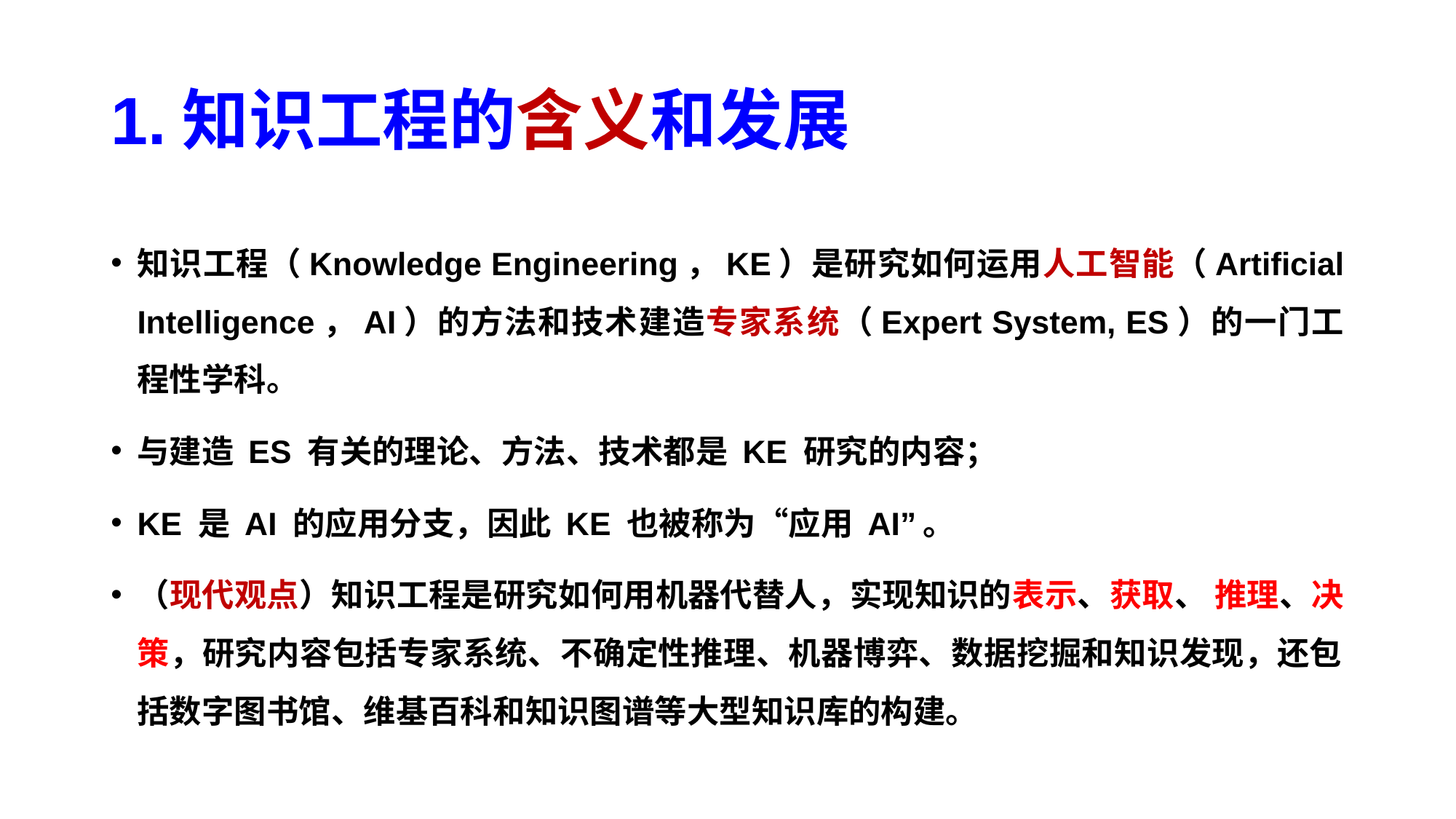

# 1.知识工程的含义和发展
知识工程（Knowledge Engineering，KE）是研究如何运用人工智能（Artificial Intelligence，AI）的方法和技术建造专家系统（Expert System, ES）的一门工程性学科。
与建造 ES 有关的理论、方法、技术都是 KE 研究的内容；
KE 是 AI 的应用分支，因此 KE 也被称为“应用 AI”。
（现代观点）知识工程是研究如何用机器代替人，实现知识的表示、获取、 推理、决策，研究内容包括专家系统、不确定性推理、机器博弈、数据挖掘和知识发现，还包括数字图书馆、维基百科和知识图谱等大型知识库的构建。